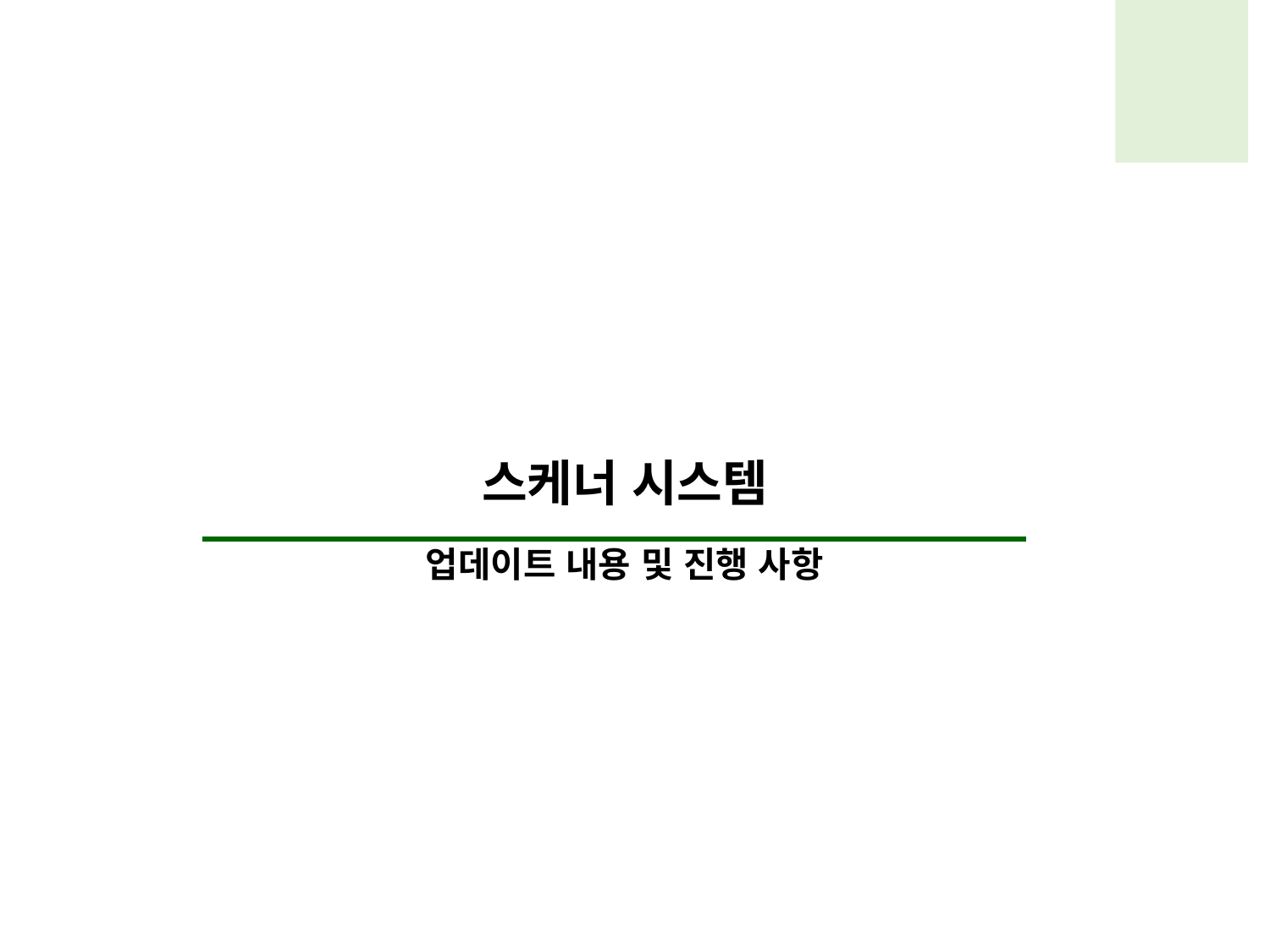

스케너 시스템
업데이트 내용 및 진행 사항